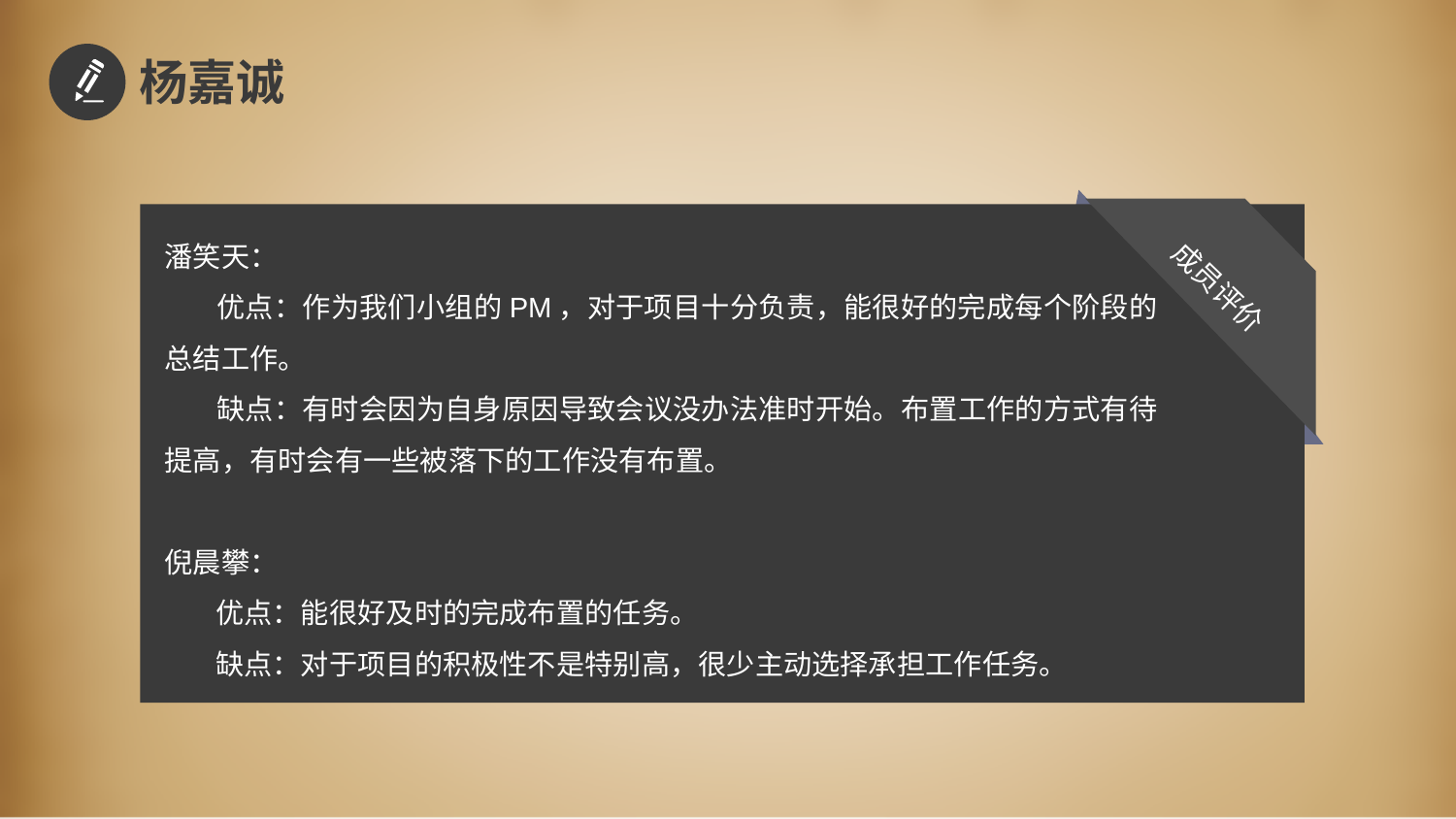

杨嘉诚

潘笑天：
       优点：作为我们小组的PM，对于项目十分负责，能很好的完成每个阶段的总结工作。
       缺点：有时会因为自身原因导致会议没办法准时开始。布置工作的方式有待提高，有时会有一些被落下的工作没有布置。

倪晨攀：
       优点：能很好及时的完成布置的任务。
       缺点：对于项目的积极性不是特别高，很少主动选择承担工作任务。

成员评价